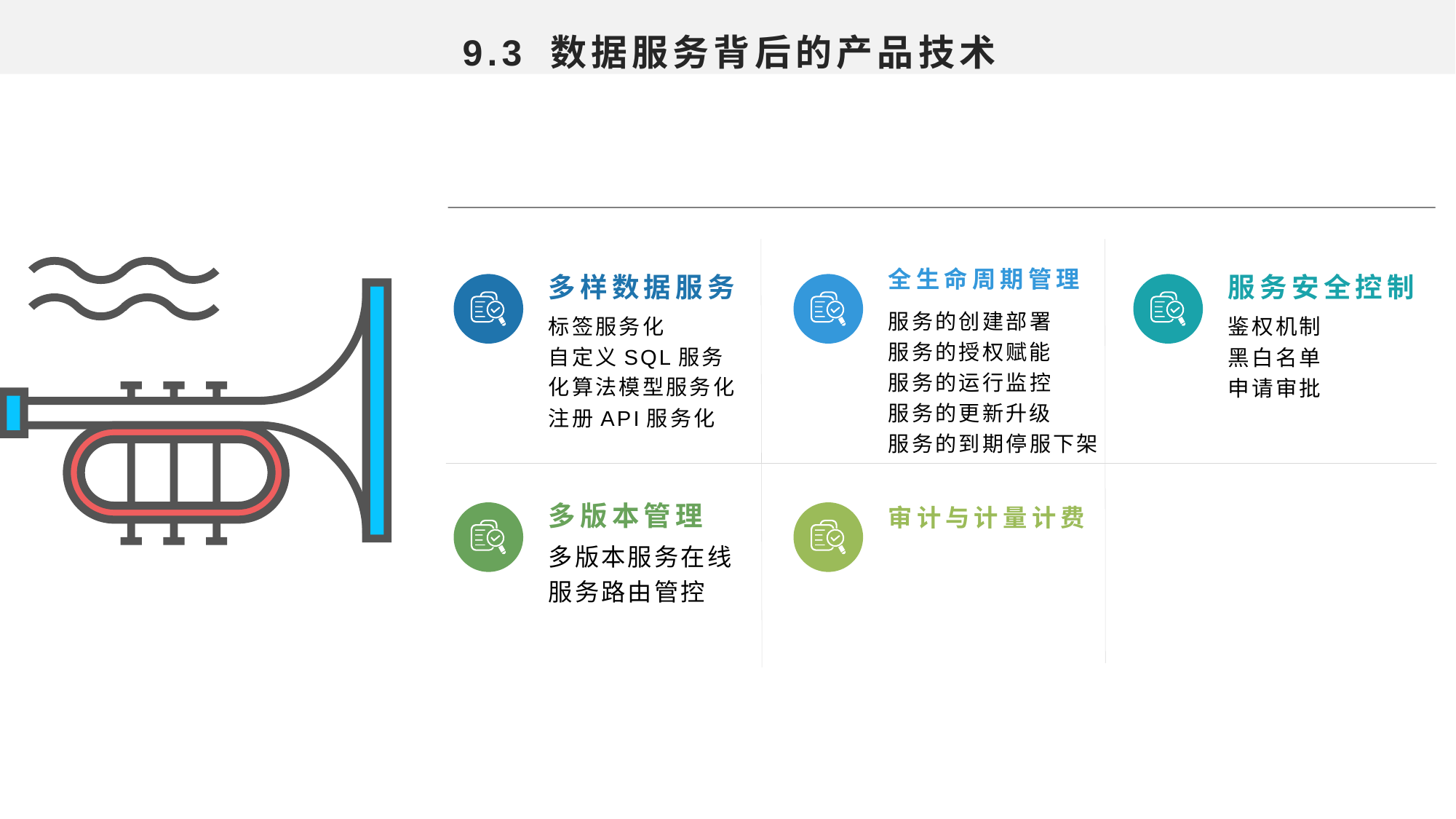

9.3 数据服务背后的产品技术
全生命周期管理
多样数据服务
服务安全控制

服务的创建部署
服务的授权赋能
服务的运行监控
服务的更新升级
服务的到期停服下架
鉴权机制
黑白名单
申请审批
标签服务化
自定义SQL服务化算法模型服务化
注册API服务化

多版本管理
审计与计量计费

多版本服务在线服务路由管控